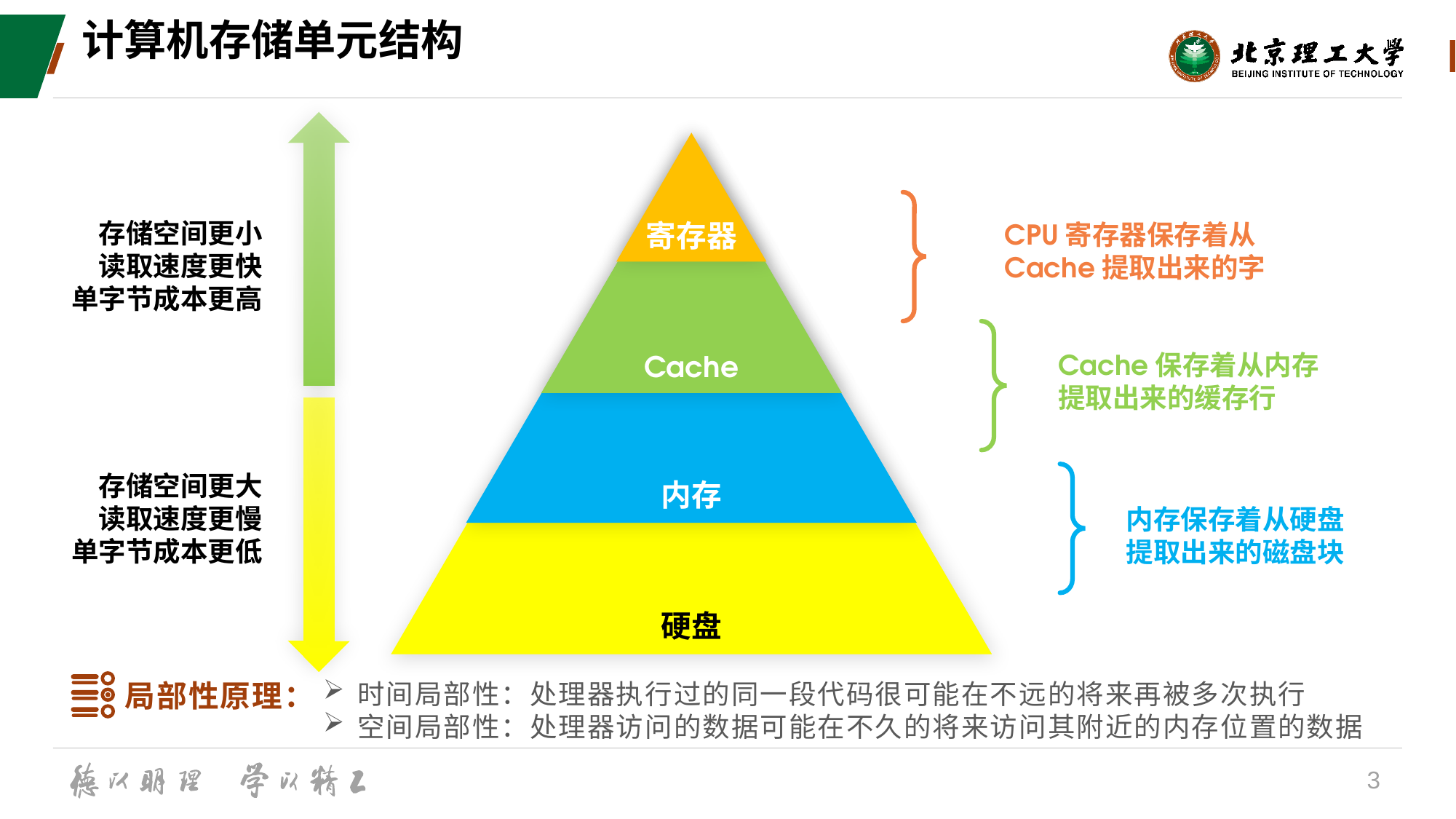

# 计算机存储单元结构

存储空间更小
读取速度更快
单字节成本更高

寄存器
Cache
内存
硬盘

CPU寄存器保存着从Cache提取出来的字

Cache保存着从内存提取出来的缓存行

存储空间更大
读取速度更慢
单字节成本更低

内存保存着从硬盘提取出来的磁盘块
局部性原理：

时间局部性：处理器执行过的同一段代码很可能在不远的将来再被多次执行
空间局部性：处理器访问的数据可能在不久的将来访问其附近的内存位置的数据